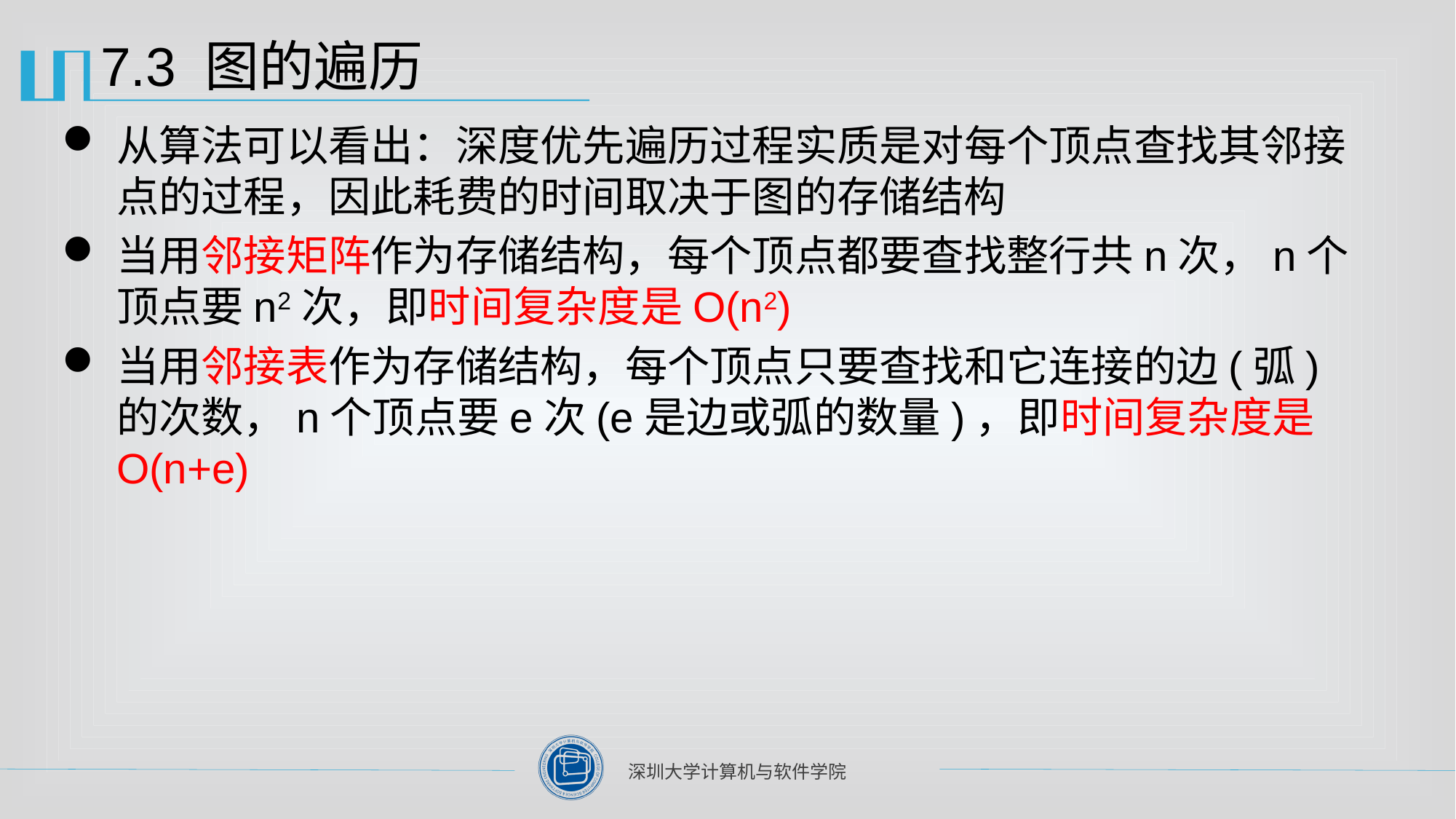

# 7.3 图的遍历
从算法可以看出：深度优先遍历过程实质是对每个顶点查找其邻接点的过程，因此耗费的时间取决于图的存储结构
当用邻接矩阵作为存储结构，每个顶点都要查找整行共n次，n个顶点要n2次，即时间复杂度是O(n2)
当用邻接表作为存储结构，每个顶点只要查找和它连接的边(弧)的次数，n个顶点要e次(e是边或弧的数量)，即时间复杂度是O(n+e)

59